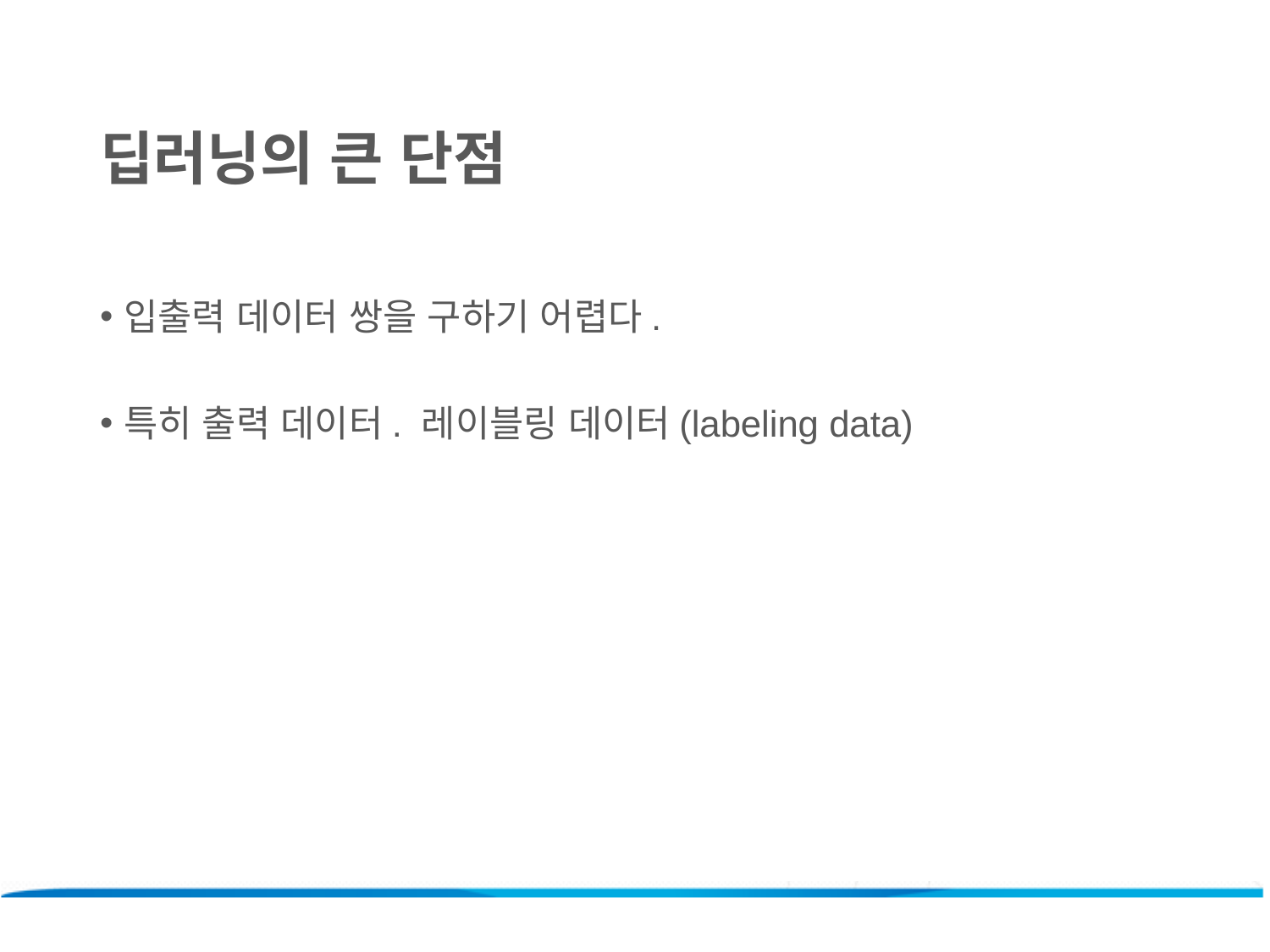

딥러닝의 큰 단점
입출력 데이터 쌍을 구하기 어렵다.

특히 출력 데이터. 레이블링 데이터(labeling data)